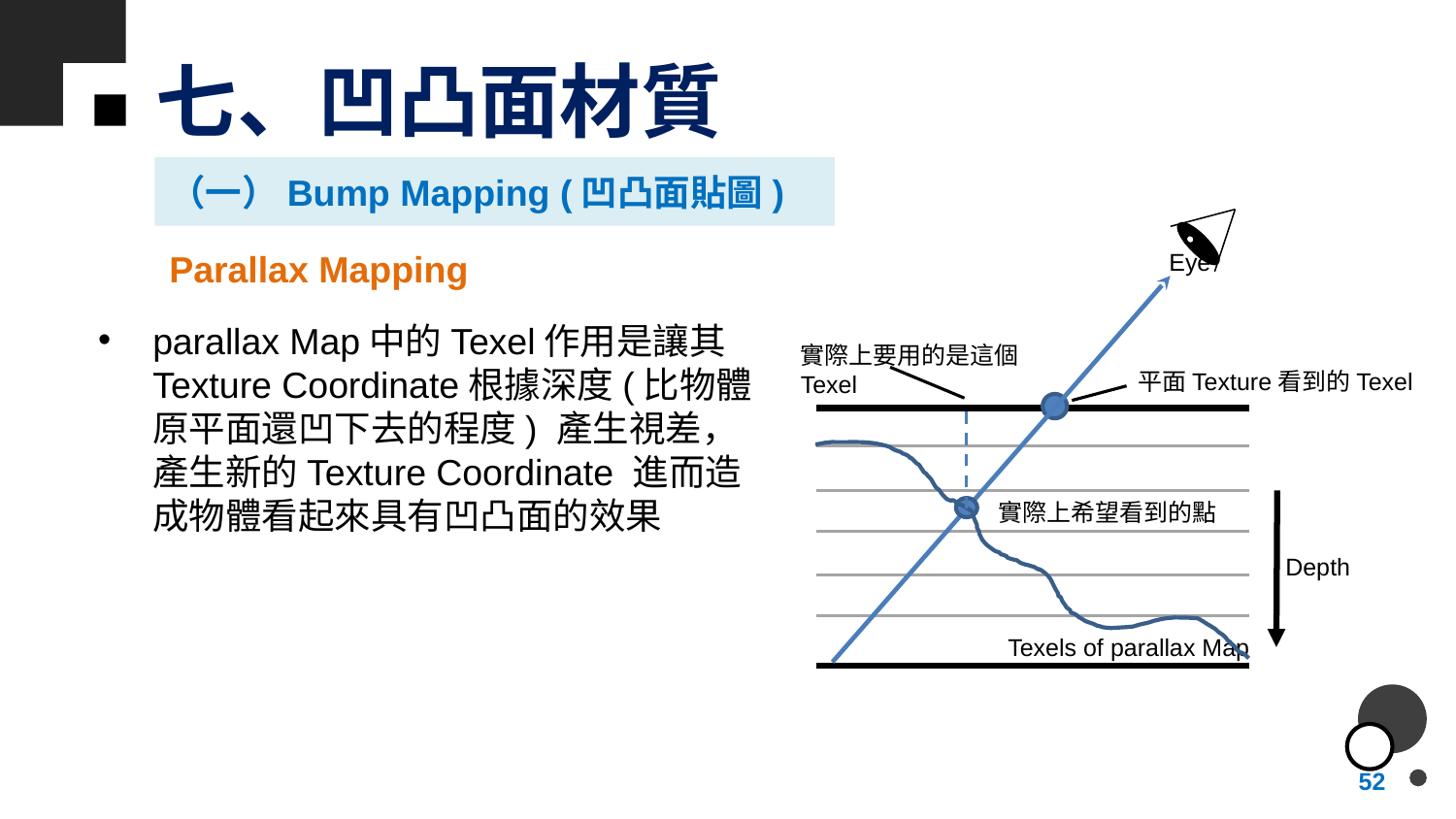

# 七、凹凸面材質
（一）Bump Mapping (凹凸面貼圖)

Eye
實際上要用的是這個Texel
平面Texture看到的Texel

Depth
Texels of parallax Map
Parallax Mapping
parallax Map中的Texel作用是讓其Texture Coordinate根據深度(比物體原平面還凹下去的程度) 產生視差，產生新的Texture Coordinate 進而造成物體看起來具有凹凸面的效果

實際上希望看到的點

52